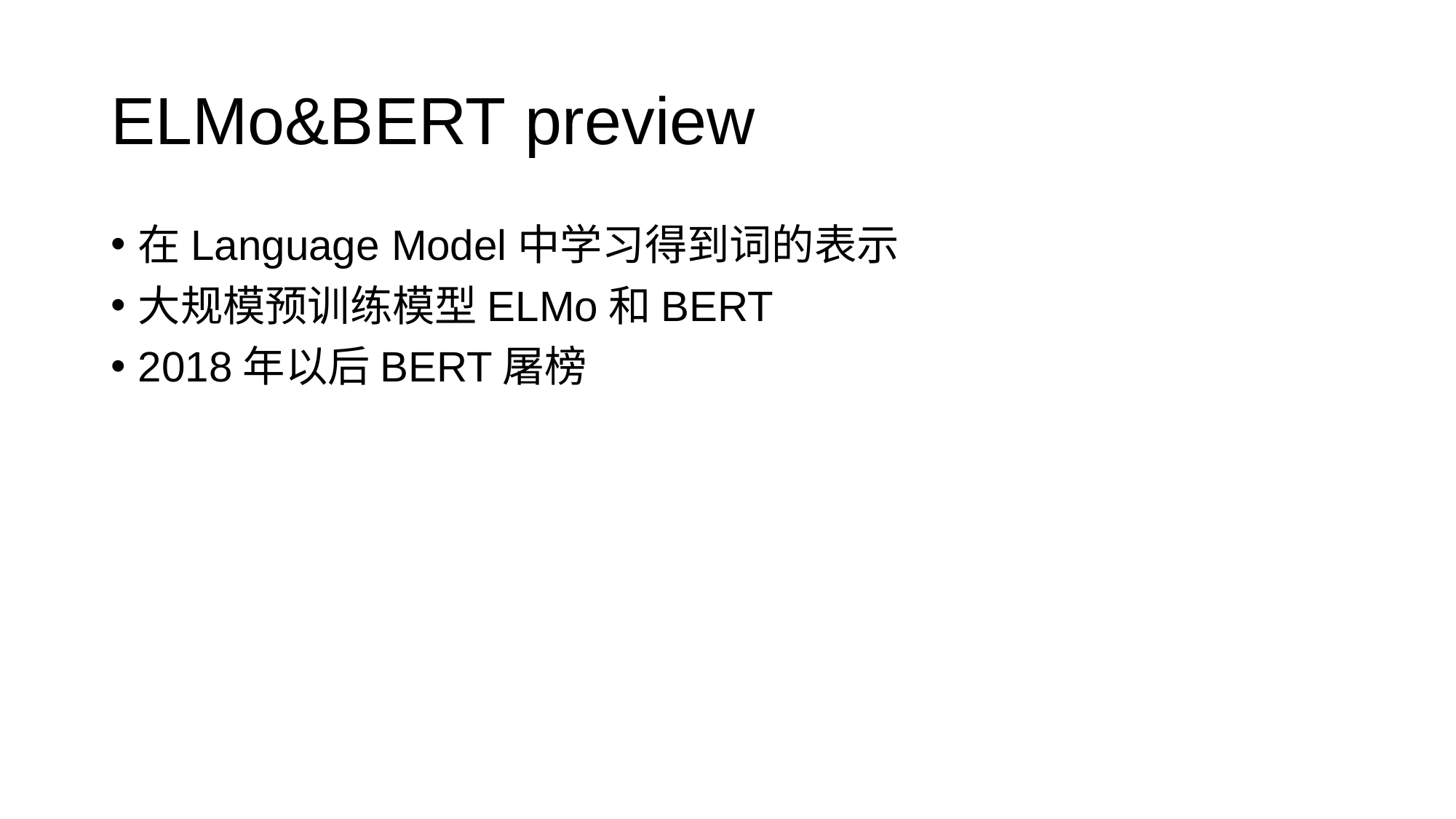

# ELMo&BERT preview
在Language Model中学习得到词的表示
大规模预训练模型ELMo和BERT
2018年以后BERT屠榜